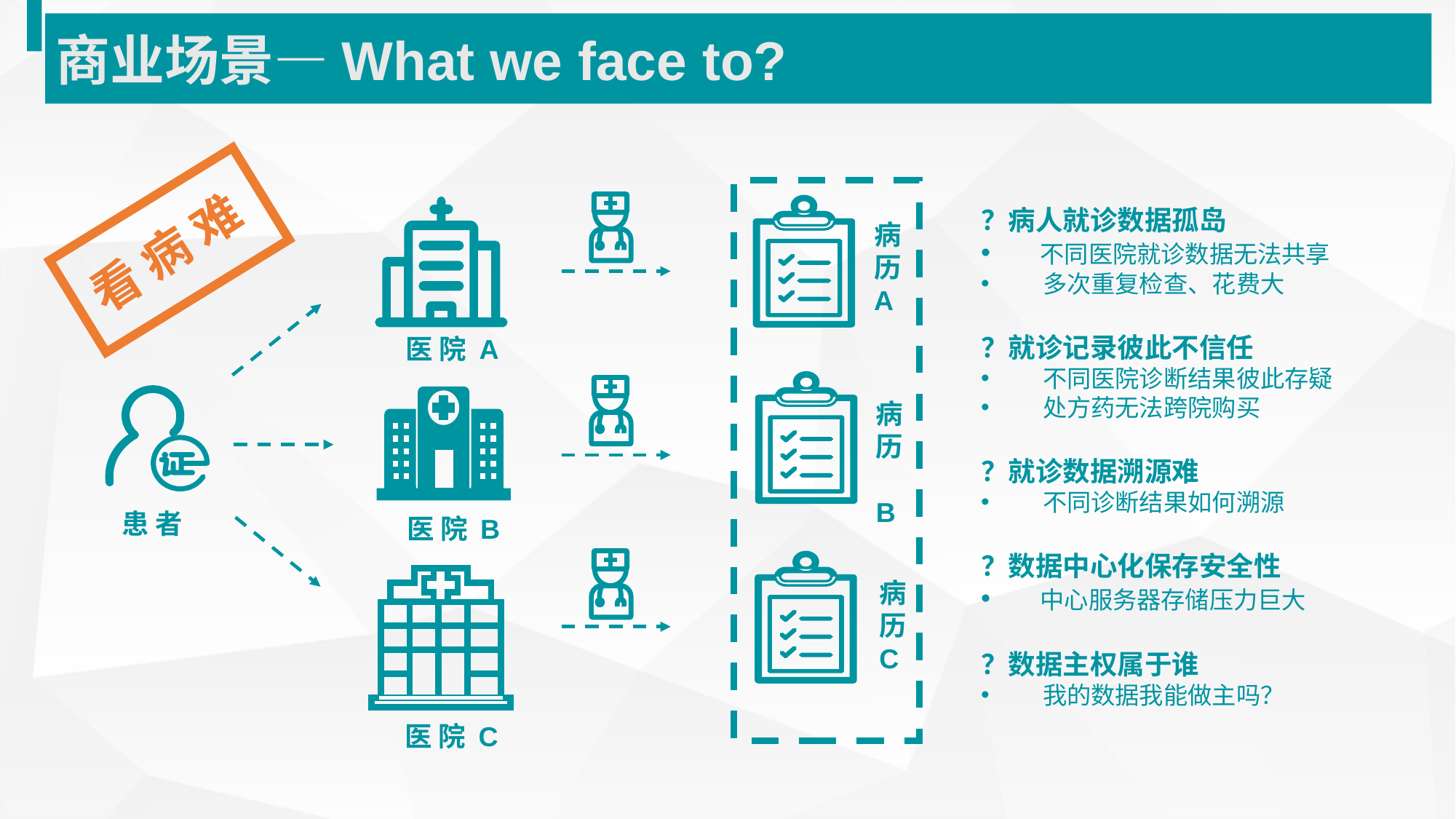

商业场景—What we face to?

医 院 A

患 者
医 院 B

医 院 C
病历A
病历 B
病历C

看 病 难
？病人就诊数据孤岛
   不同医院就诊数据无法共享
    多次重复检查、花费大

？就诊记录彼此不信任
    不同医院诊断结果彼此存疑
    处方药无法跨院购买

？就诊数据溯源难
    不同诊断结果如何溯源

？数据中心化保存安全性
   中心服务器存储压力巨大

？数据主权属于谁
    我的数据我能做主吗？